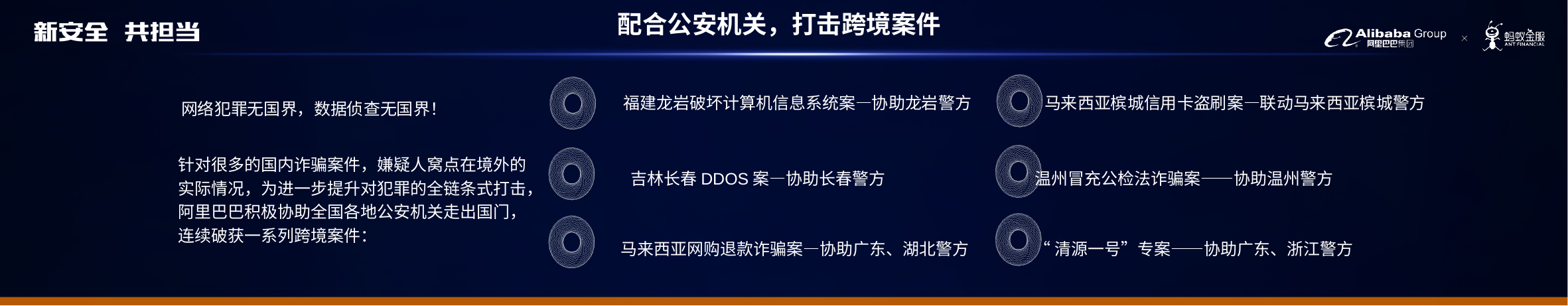

配合公安机关，打击跨境案件
福建龙岩破坏计算机信息系统案—协助龙岩警方                    马来西亚槟城信用卡盗刷案—联动马来西亚槟城警方

网络犯罪无国界，数据侦查无国界！
吉林长春DDOS案—协助长春警方                                         温州冒充公检法诈骗案——协助温州警方
针对很多的国内诈骗案件，嫌疑人窝点在境外的实际情况，为进一步提升对犯罪的全链条式打击，阿里巴巴积极协助全国各地公安机关走出国门，连续破获一系列跨境案件：

马来西亚网购退款诈骗案—协助广东、湖北警方                  “ 清源一号”专案——协助广东、浙江警方